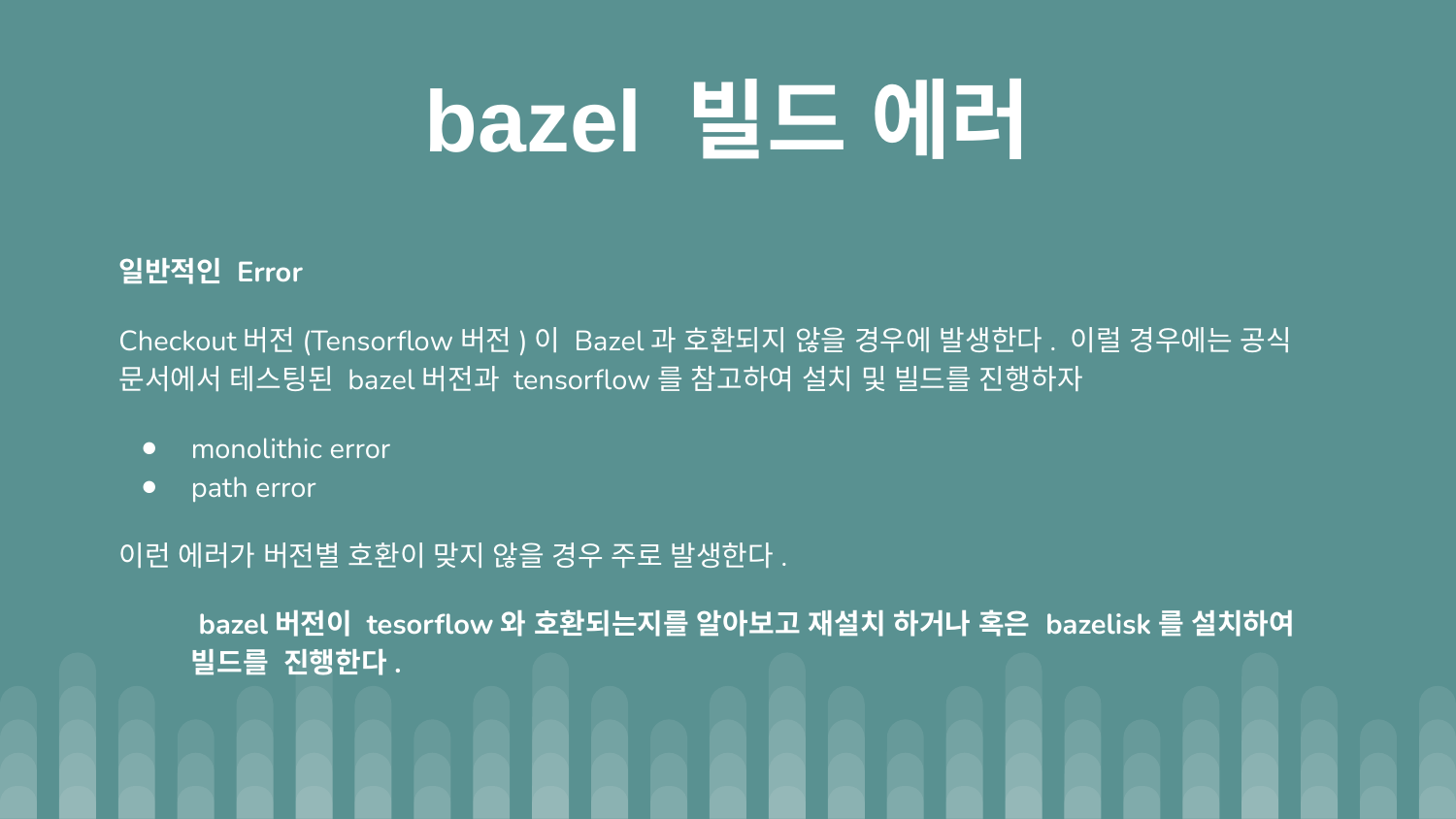

# bazel 빌드 에러
일반적인 Error
Checkout버전(Tensorflow버전)이 Bazel과 호환되지 않을 경우에 발생한다. 이럴 경우에는 공식 문서에서 테스팅된 bazel버전과 tensorflow를 참고하여 설치 및 빌드를 진행하자
monolithic error
path error
이런 에러가 버전별 호환이 맞지 않을 경우 주로 발생한다.
 bazel버전이 tesorflow와 호환되는지를 알아보고 재설치 하거나 혹은 bazelisk를 설치하여 빌드를  진행한다.